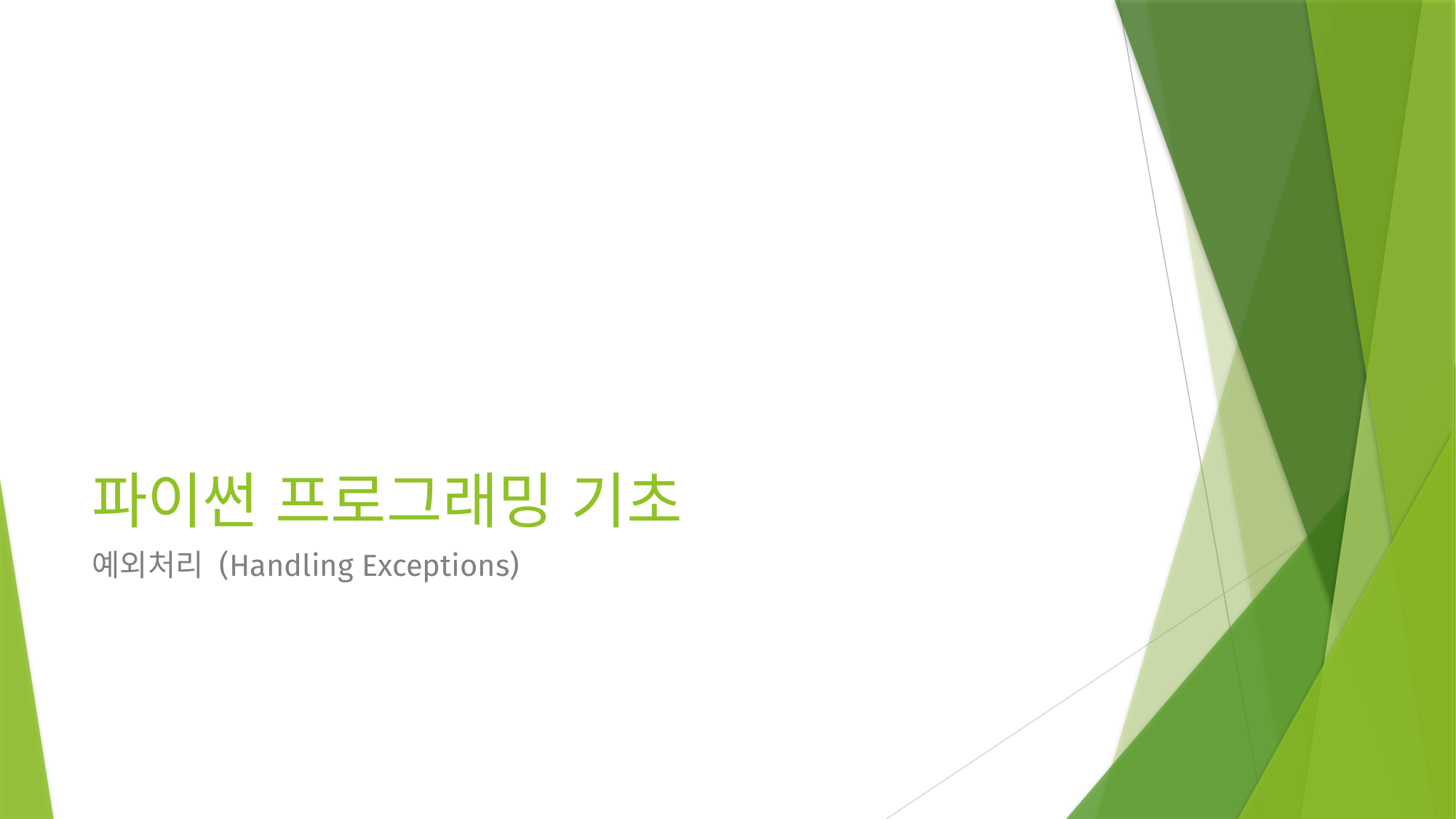

# 파이썬 프로그래밍 기초
예외처리 (Handling Exceptions)